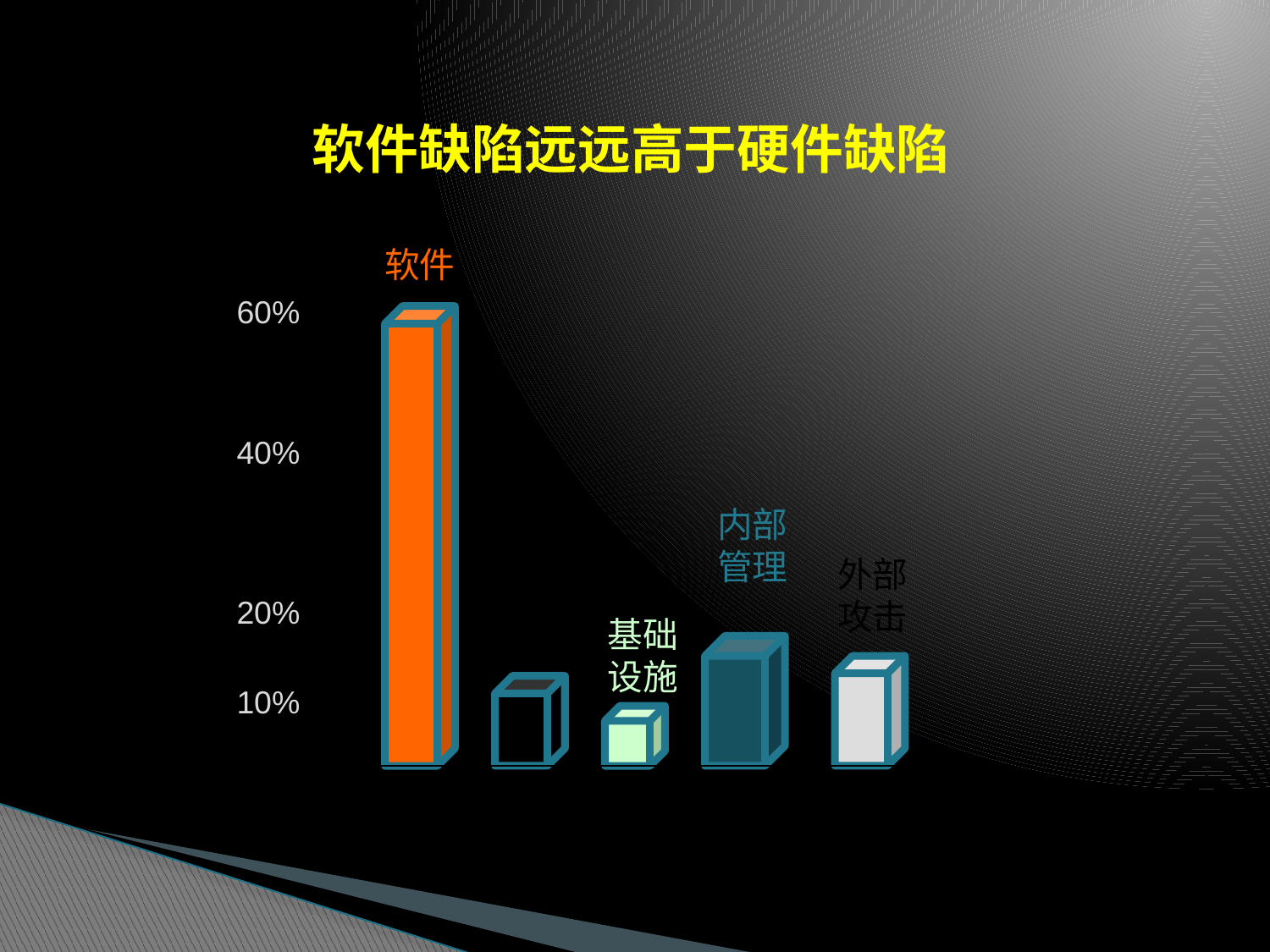

软件缺陷远远高于硬件缺陷
软件
60%

40%
内部管理
外部攻击
20%
硬件
基础设施

10%

IT领域的各种问题统计